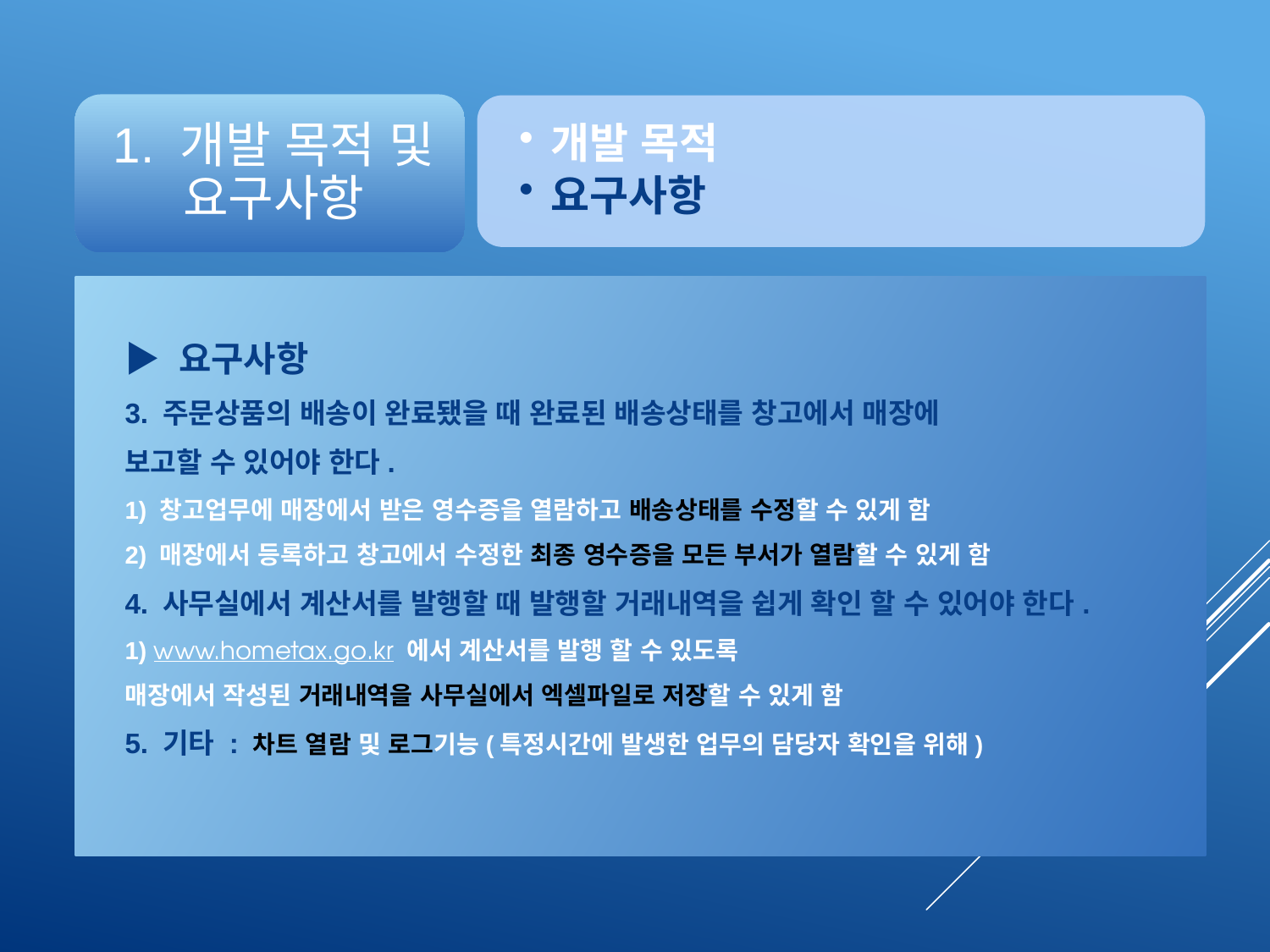

개발 목적
요구사항
1. 개발 목적 및 요구사항
▶ 요구사항
3. 주문상품의 배송이 완료됐을 때 완료된 배송상태를 창고에서 매장에
보고할 수 있어야 한다.
1) 창고업무에 매장에서 받은 영수증을 열람하고 배송상태를 수정할 수 있게 함
2) 매장에서 등록하고 창고에서 수정한 최종 영수증을 모든 부서가 열람할 수 있게 함
4. 사무실에서 계산서를 발행할 때 발행할 거래내역을 쉽게 확인 할 수 있어야 한다.
1) www.hometax.go.kr 에서 계산서를 발행 할 수 있도록
매장에서 작성된 거래내역을 사무실에서 엑셀파일로 저장할 수 있게 함
5. 기타 : 차트 열람 및 로그기능(특정시간에 발생한 업무의 담당자 확인을 위해)